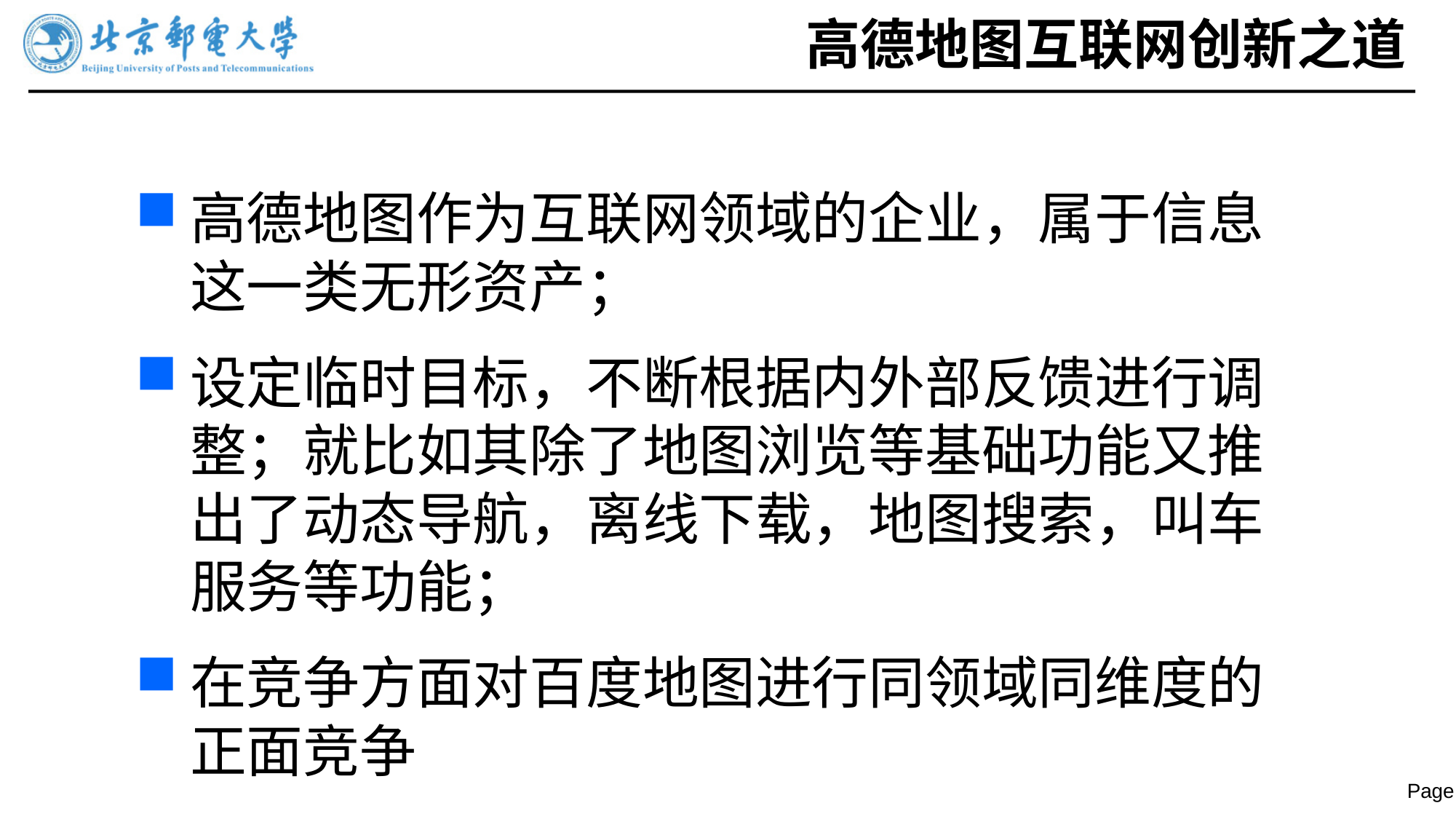

# 高德地图互联网创新之道
高德地图作为互联网领域的企业，属于信息这一类无形资产；
设定临时目标，不断根据内外部反馈进行调整；就比如其除了地图浏览等基础功能又推出了动态导航，离线下载，地图搜索，叫车服务等功能；
在竞争方面对百度地图进行同领域同维度的正面竞争